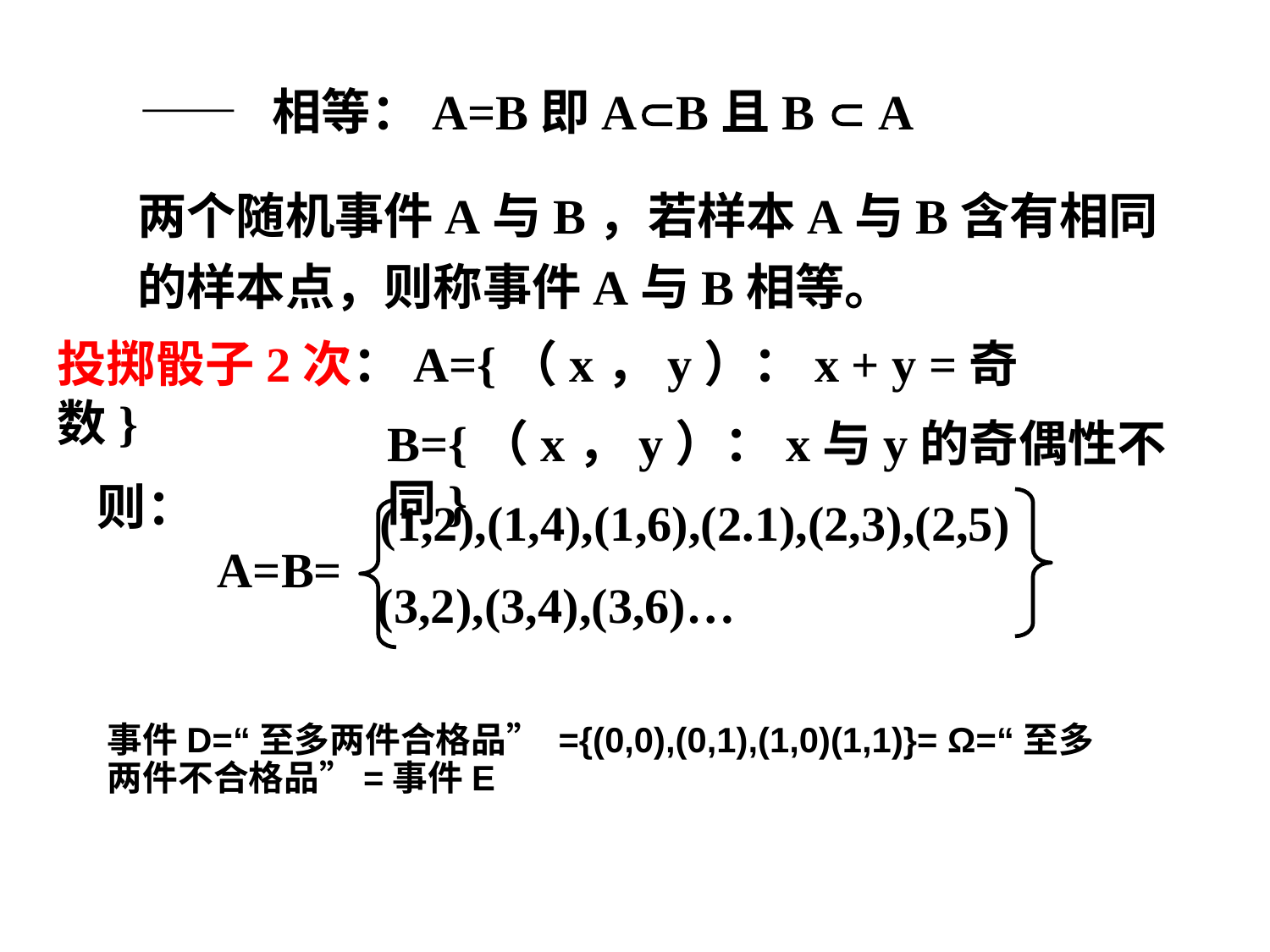

——  相等：A=B即A⊂B且B ⊂ A
两个随机事件A与B，若样本A与B含有相同的样本点，则称事件A与B相等。
投掷骰子2次：A={（x，y）：x + y =奇数}
B={（x，y）：x与y的奇偶性不同}
则：
(1,2),(1,4),(1,6),(2.1),(2,3),(2,5)

A=B=
(3,2),(3,4),(3,6)…
事件D=“至多两件合格品” ={(0,0),(0,1),(1,0)(1,1)}= Ω=“至多两件不合格品”=事件E